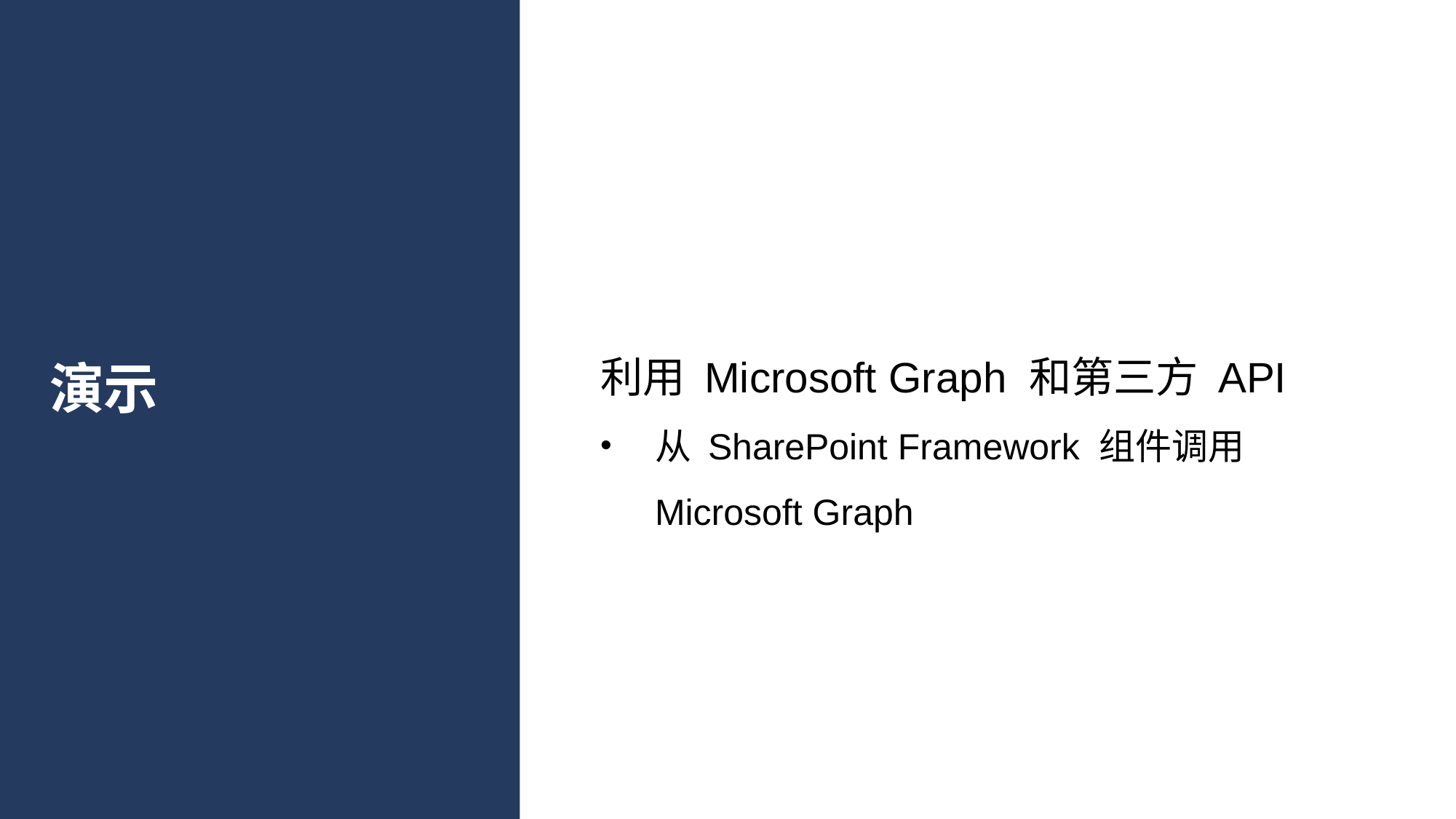

利用 Microsoft Graph 和第三方 API
从 SharePoint Framework 组件调用 Microsoft Graph
# 演示